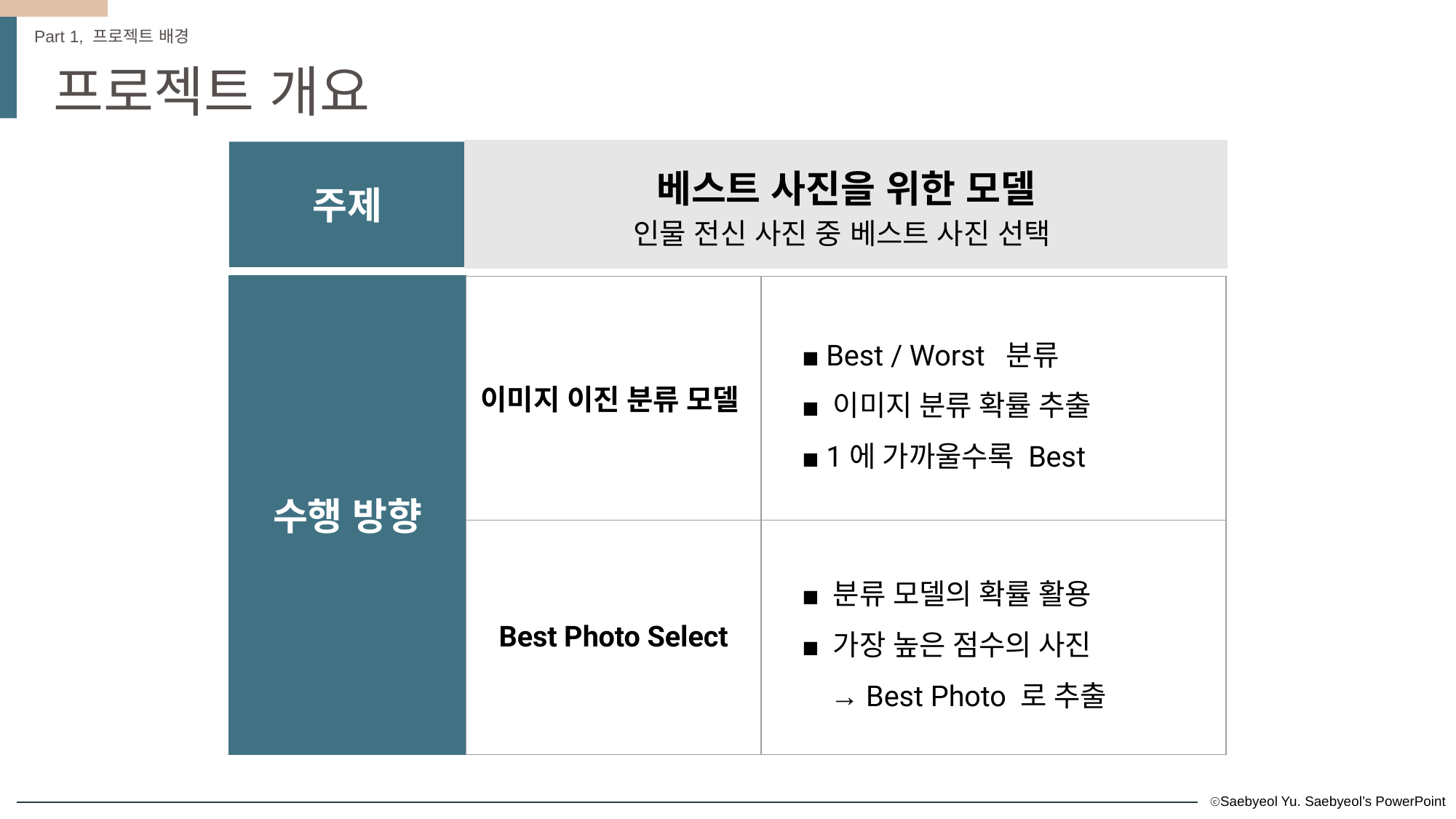

Part 1, 프로젝트 배경
프로젝트 개요
베스트 사진을 위한 모델
인물 전신 사진 중 베스트 사진 선택
주제
| 이미지 이진 분류 모델 | ■ Best / Worst 분류 ■ 이미지 분류 확률 추출 ■ 1에 가까울수록 Best |
| --- | --- |
| Best Photo Select | ■ 분류 모델의 확률 활용 ■ 가장 높은 점수의 사진 → Best Photo 로 추출 |
수행 방향